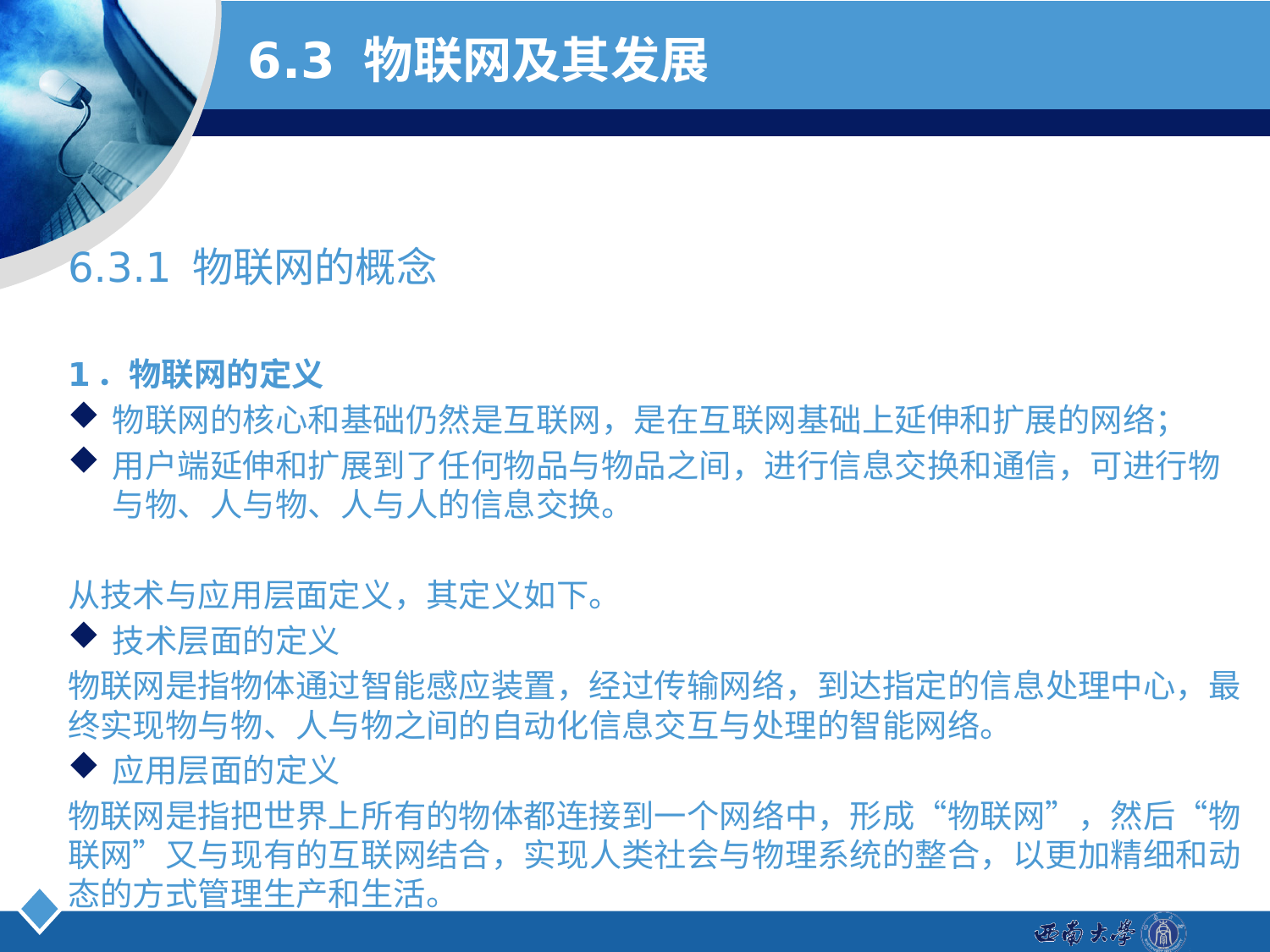

# 6.3 物联网及其发展

6.3.1 物联网的概念

1．物联网的定义
物联网的核心和基础仍然是互联网，是在互联网基础上延伸和扩展的网络；
用户端延伸和扩展到了任何物品与物品之间，进行信息交换和通信，可进行物与物、人与物、人与人的信息交换。

从技术与应用层面定义，其定义如下。
技术层面的定义
物联网是指物体通过智能感应装置，经过传输网络，到达指定的信息处理中心，最终实现物与物、人与物之间的自动化信息交互与处理的智能网络。
应用层面的定义
物联网是指把世界上所有的物体都连接到一个网络中，形成“物联网”，然后“物联网”又与现有的互联网结合，实现人类社会与物理系统的整合，以更加精细和动态的方式管理生产和生活。